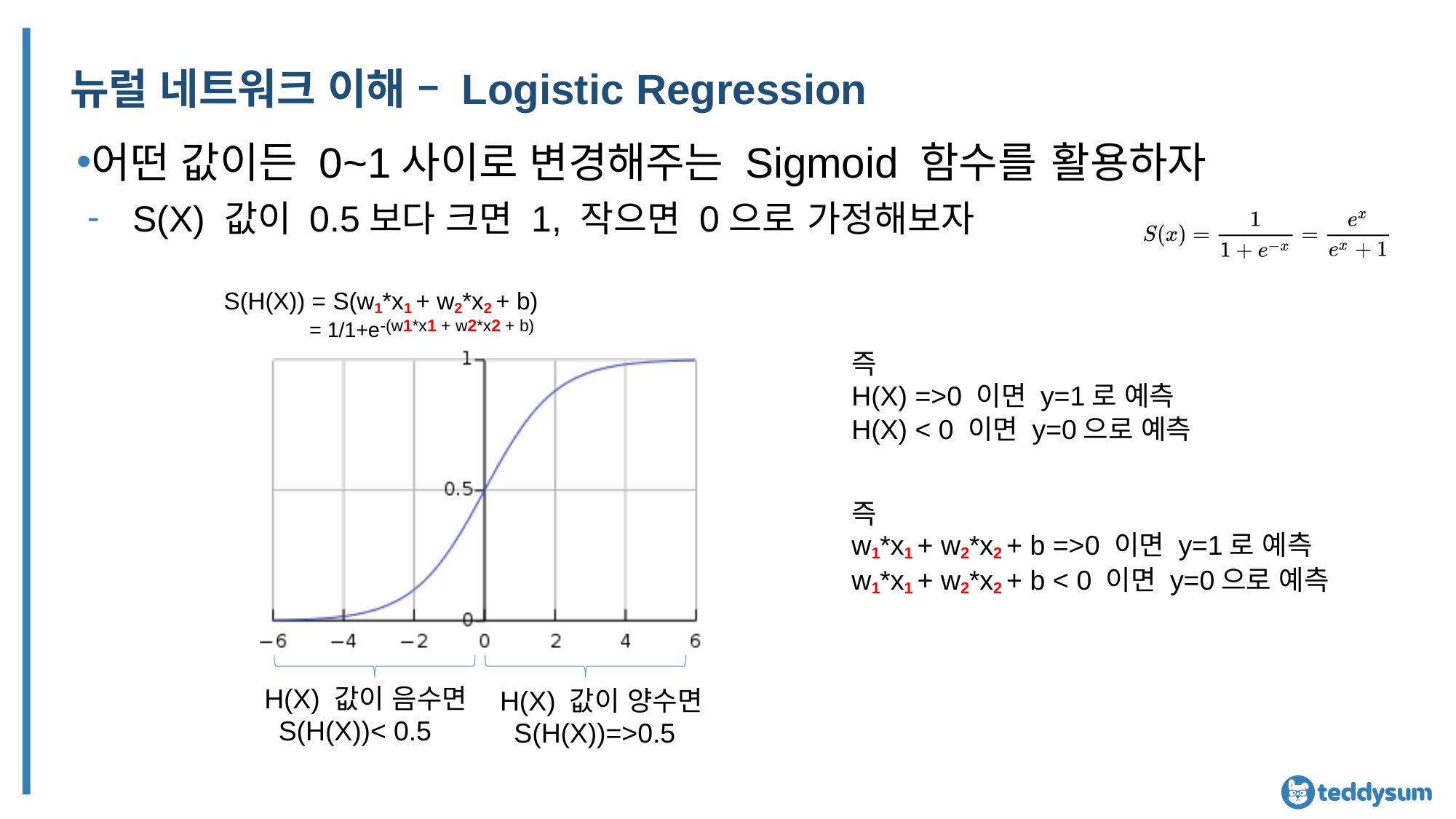

# 뉴럴 네트워크 이해 – Logistic Regression
어떤 값이든 0~1사이로 변경해주는 Sigmoid 함수를 활용하자
S(X) 값이 0.5보다 크면 1, 작으면 0으로 가정해보자

S(H(X)) = S(w1*x1 + w2*x2 + b)
= 1/1+e-(w1*x1 + w2*x2 + b)

즉
H(X) =>0 이면 y=1로 예측
H(X) < 0 이면 y=0으로 예측

즉
w1*x1 + w2*x2 + b =>0 이면 y=1로 예측
w1*x1 + w2*x2 + b < 0 이면 y=0으로 예측

H(X) 값이 음수면  S(H(X))< 0.5
H(X) 값이 양수면  S(H(X))=>0.5